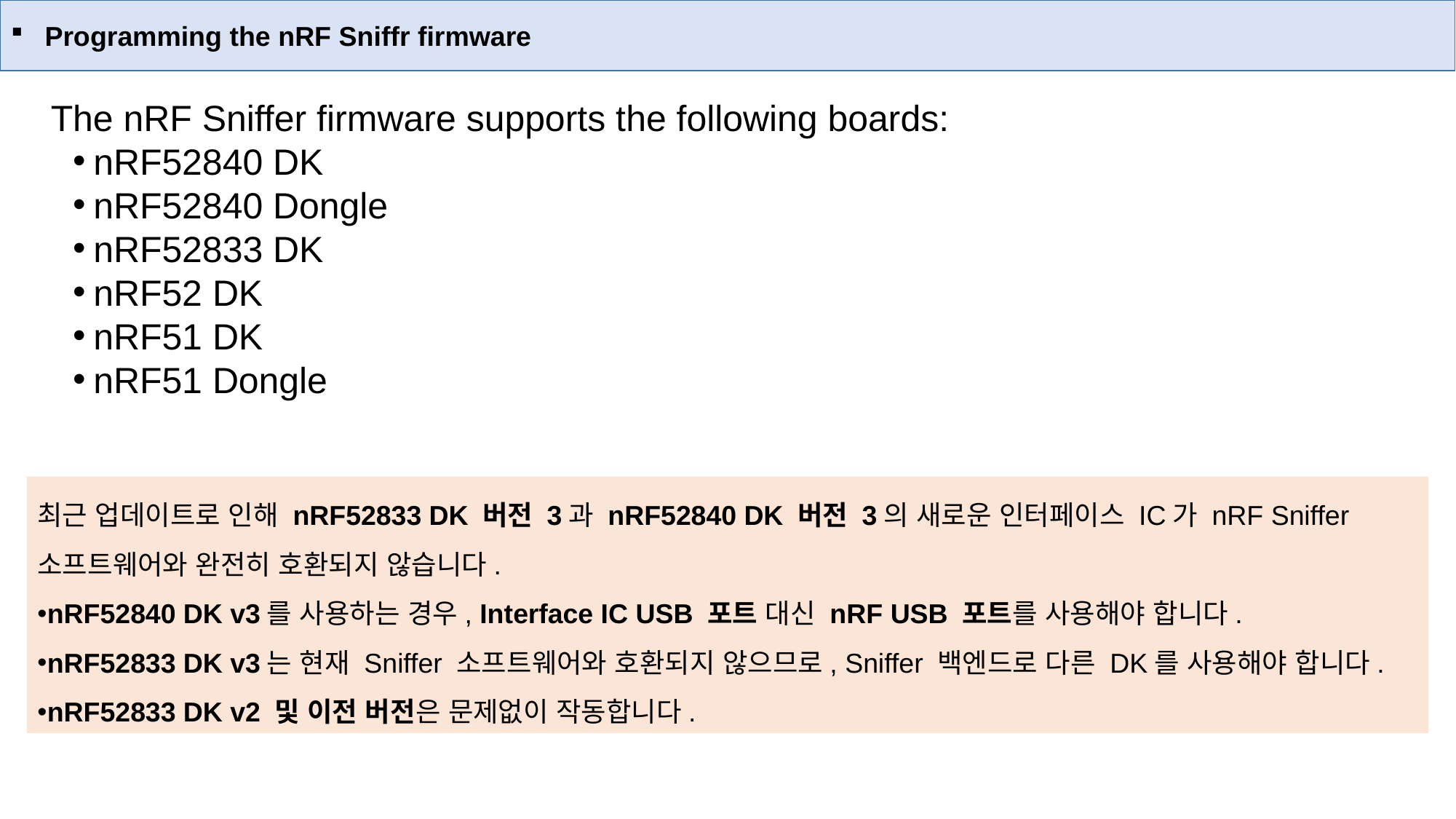

Programming the nRF Sniffr firmware
The nRF Sniffer firmware supports the following boards:
nRF52840 DK
nRF52840 Dongle
nRF52833 DK
nRF52 DK
nRF51 DK
nRF51 Dongle
최근 업데이트로 인해 nRF52833 DK 버전 3과 nRF52840 DK 버전 3의 새로운 인터페이스 IC가 nRF Sniffer 소프트웨어와 완전히 호환되지 않습니다.
nRF52840 DK v3를 사용하는 경우, Interface IC USB 포트 대신 nRF USB 포트를 사용해야 합니다.
nRF52833 DK v3는 현재 Sniffer 소프트웨어와 호환되지 않으므로, Sniffer 백엔드로 다른 DK를 사용해야 합니다.
nRF52833 DK v2 및 이전 버전은 문제없이 작동합니다.